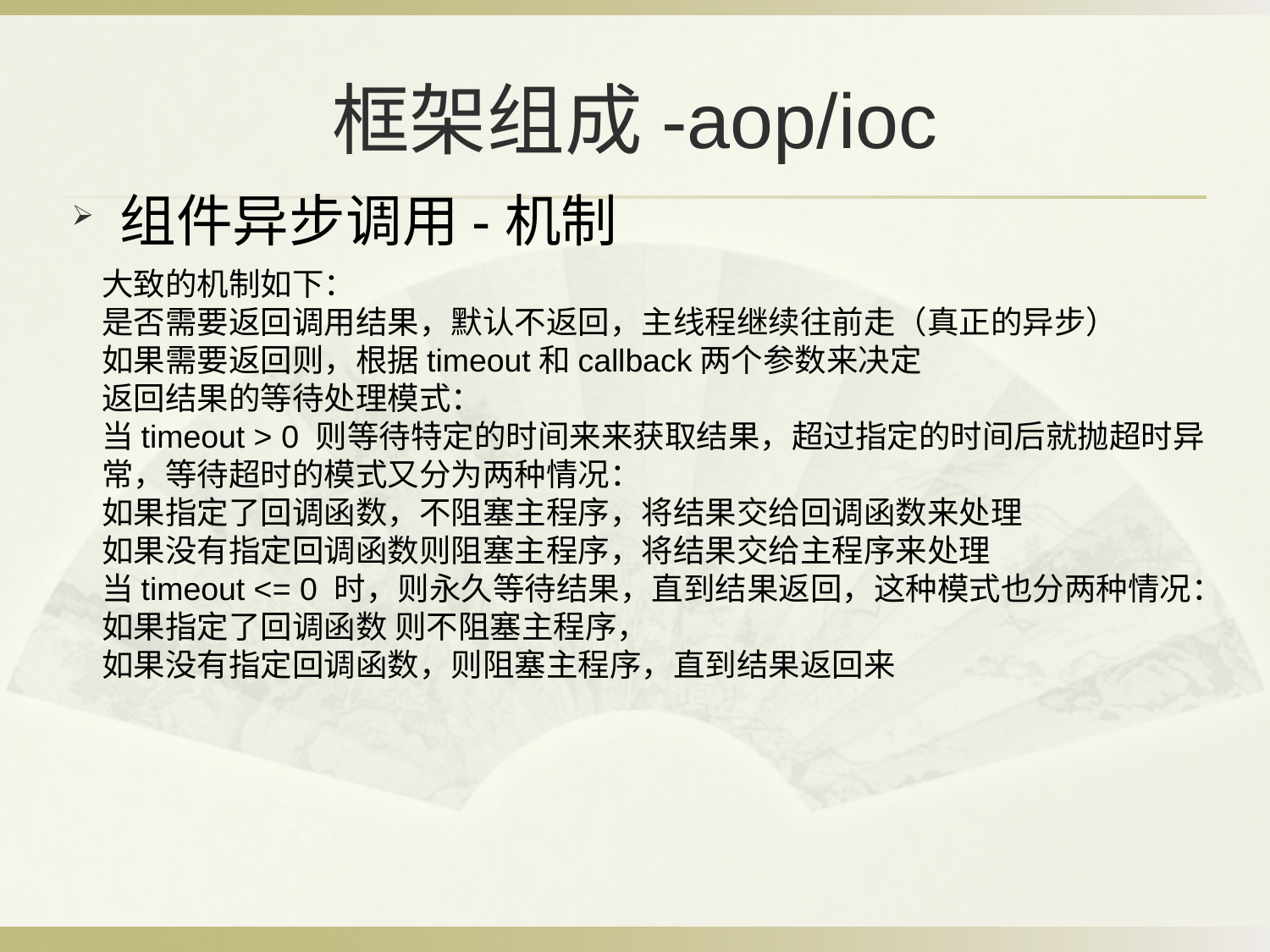

# 框架组成-aop/ioc
组件异步调用-机制
大致的机制如下：
是否需要返回调用结果，默认不返回，主线程继续往前走（真正的异步）
如果需要返回则，根据timeout和callback两个参数来决定
返回结果的等待处理模式：
当timeout > 0 则等待特定的时间来来获取结果，超过指定的时间后就抛超时异常，等待超时的模式又分为两种情况：
如果指定了回调函数，不阻塞主程序，将结果交给回调函数来处理
如果没有指定回调函数则阻塞主程序，将结果交给主程序来处理
当timeout <= 0 时，则永久等待结果，直到结果返回，这种模式也分两种情况：
如果指定了回调函数 则不阻塞主程序，
如果没有指定回调函数，则阻塞主程序，直到结果返回来